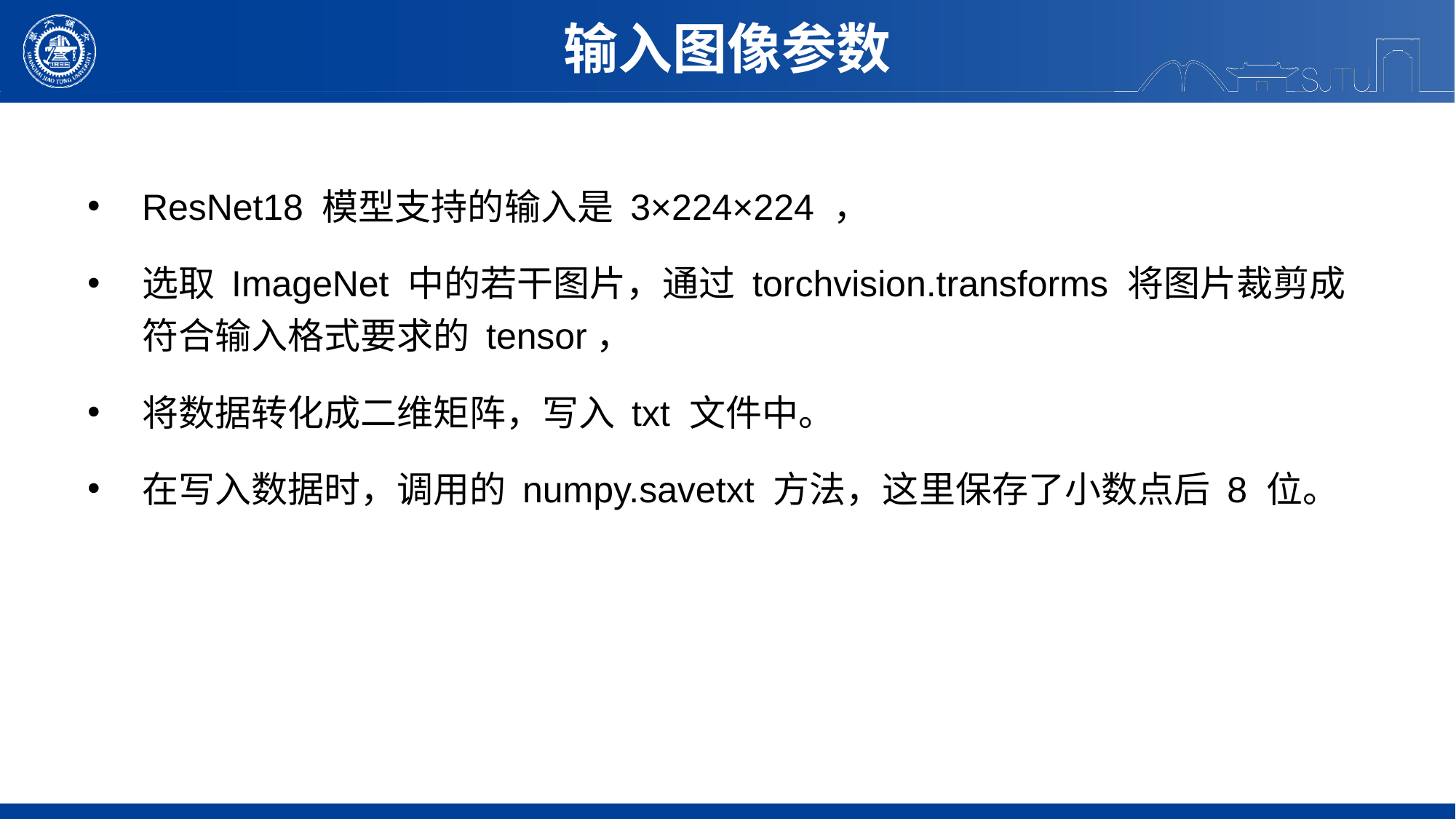

输入图像参数
ResNet18 模型支持的输入是 3×224×224 ，
选取 ImageNet 中的若干图片，通过 torchvision.transforms 将图片裁剪成符合输入格式要求的 tensor，
将数据转化成二维矩阵，写入 txt 文件中。
在写入数据时，调用的 numpy.savetxt 方法，这里保存了小数点后 8 位。